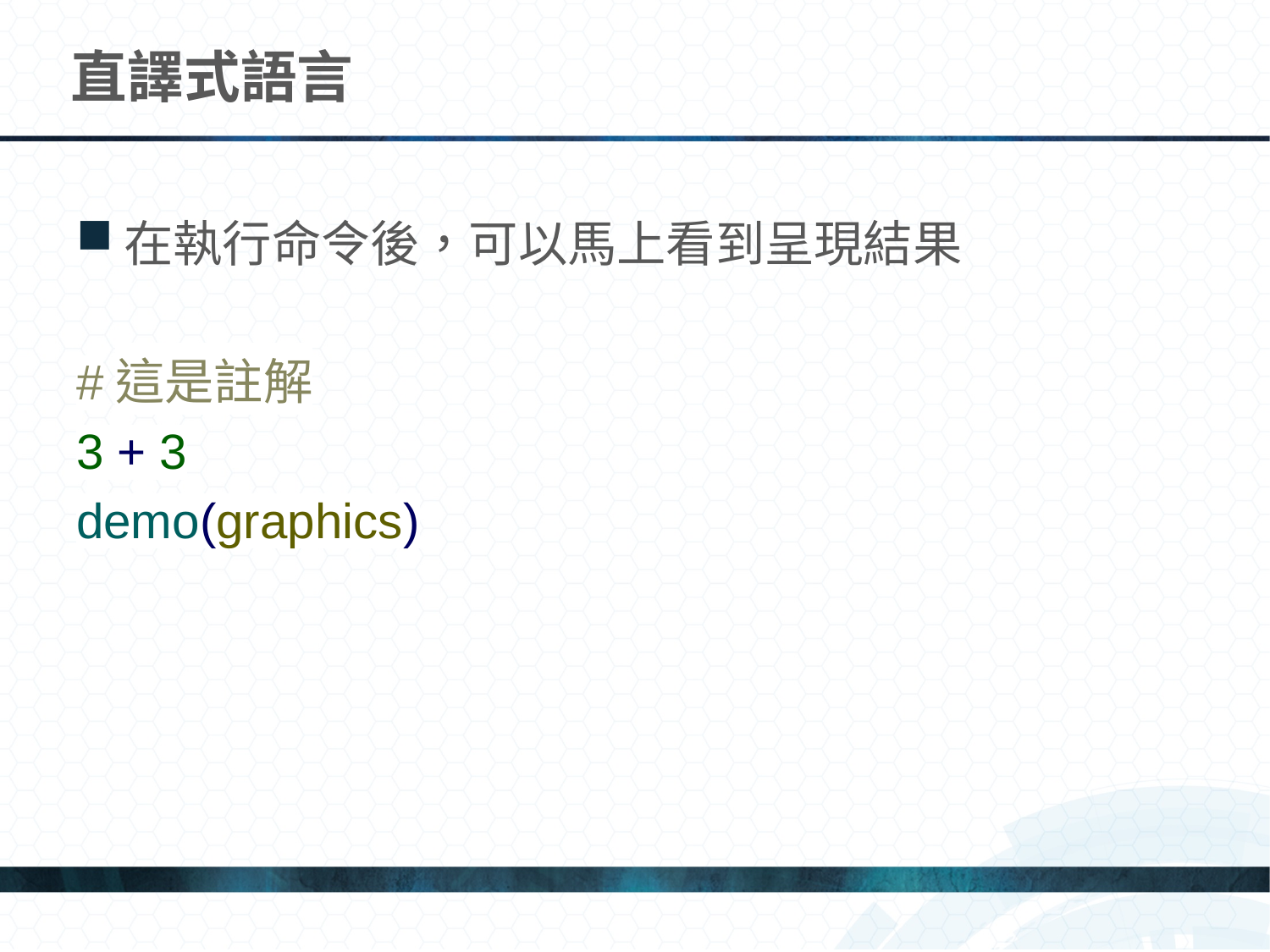

# 直譯式語言
在執行命令後，可以馬上看到呈現結果

#這是註解
3 + 3
demo(graphics)